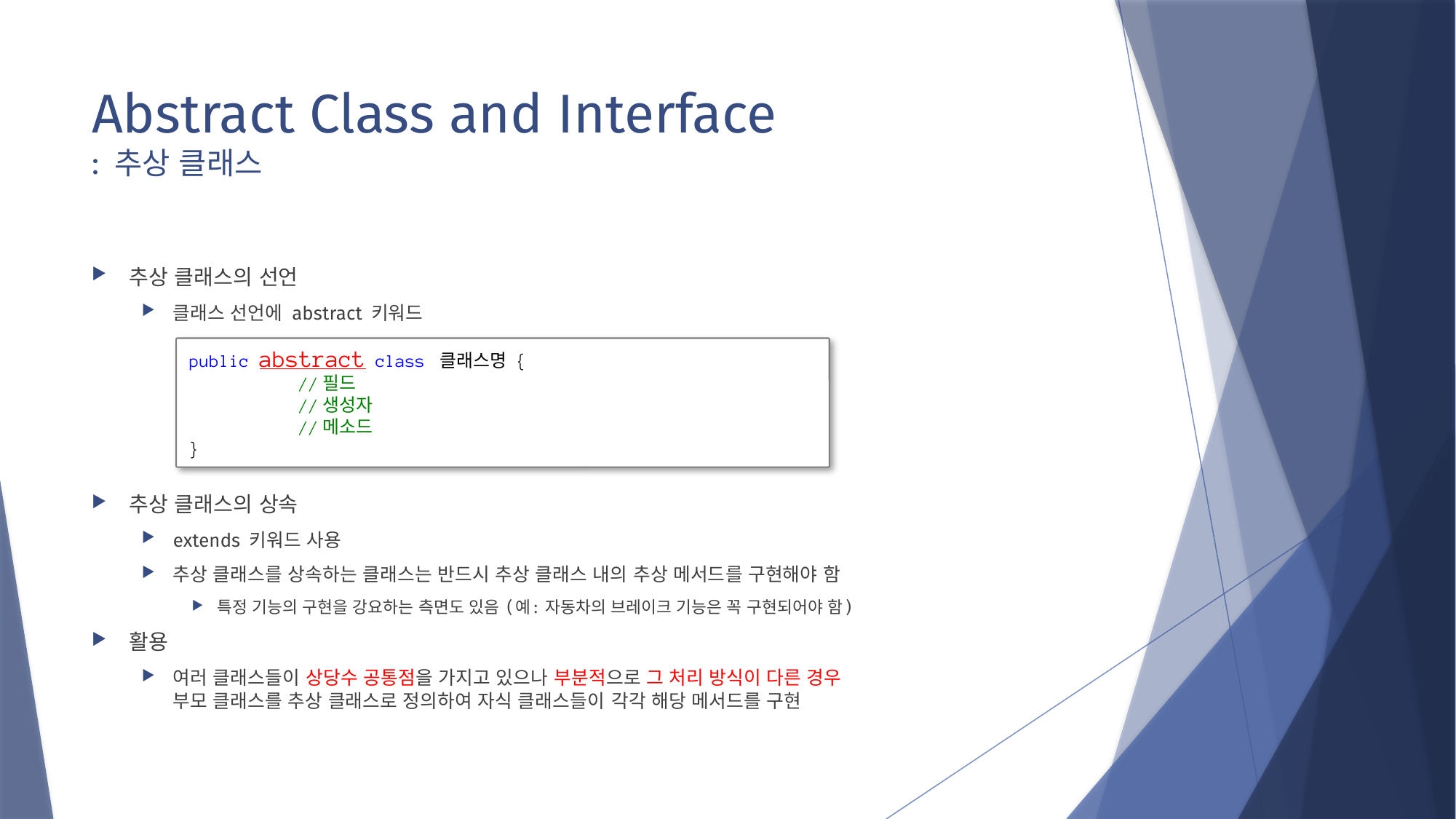

# Abstract Class and Interface : 추상 클래스
추상 클래스의 선언
클래스 선언에 abstract 키워드

추상 클래스의 상속
extends 키워드 사용
추상 클래스를 상속하는 클래스는 반드시 추상 클래스 내의 추상 메서드를 구현해야 함
특정 기능의 구현을 강요하는 측면도 있음 (예: 자동차의 브레이크 기능은 꼭 구현되어야 함)
활용
여러 클래스들이 상당수 공통점을 가지고 있으나 부분적으로 그 처리 방식이 다른 경우
부모 클래스를 추상 클래스로 정의하여 자식 클래스들이 각각 해당 메서드를 구현
public abstract class 클래스명 {
	//필드
	//생성자
	//메소드
}